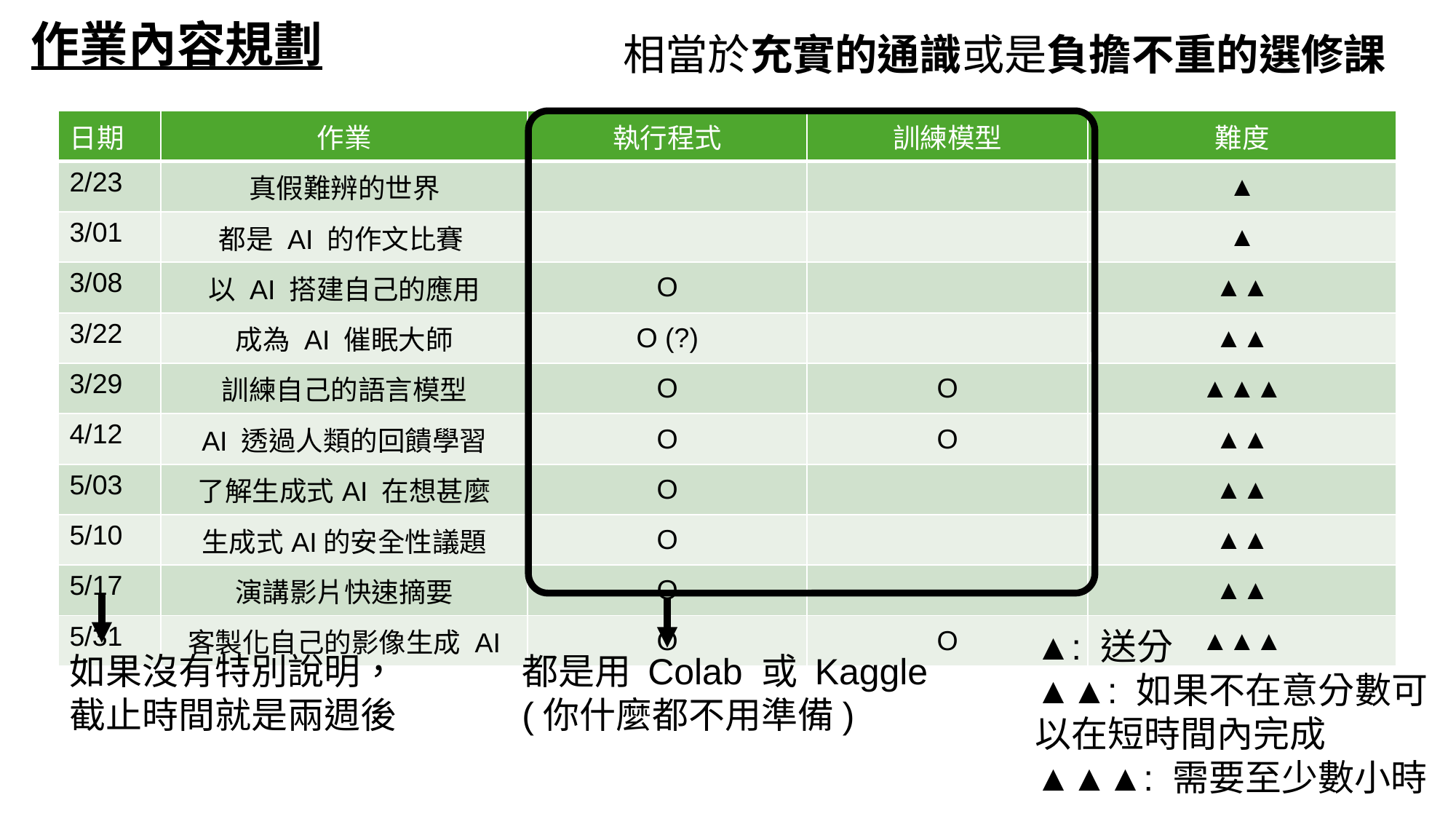

作業內容規劃
相當於充實的通識或是負擔不重的選修課
#
| 日期 | 作業 | 執行程式 | 訓練模型 | 難度 |
| --- | --- | --- | --- | --- |
| 2/23 | 真假難辨的世界 |  |  | ▲ |
| 3/01 | 都是 AI 的作文比賽 |  |  | ▲ |
| 3/08 | 以 AI 搭建自己的應用 | O |  | ▲▲ |
| 3/22 | 成為 AI 催眠大師 | O (?) |  | ▲▲ |
| 3/29 | 訓練自己的語言模型 | O | O | ▲▲▲ |
| 4/12 | AI 透過人類的回饋學習 | O | O | ▲▲ |
| 5/03 | 了解生成式AI 在想甚麼 | O |  | ▲▲ |
| 5/10 | 生成式AI的安全性議題 | O |  | ▲▲ |
| 5/17 | 演講影片快速摘要 | O |  | ▲▲ |
| 5/31 | 客製化自己的影像生成 AI | O | O | ▲▲▲ |

▲: 送分
▲▲: 如果不在意分數可以在短時間內完成
▲▲▲: 需要至少數小時
如果沒有特別說明，截止時間就是兩週後
都是用 Colab 或 Kaggle
(你什麼都不用準備)